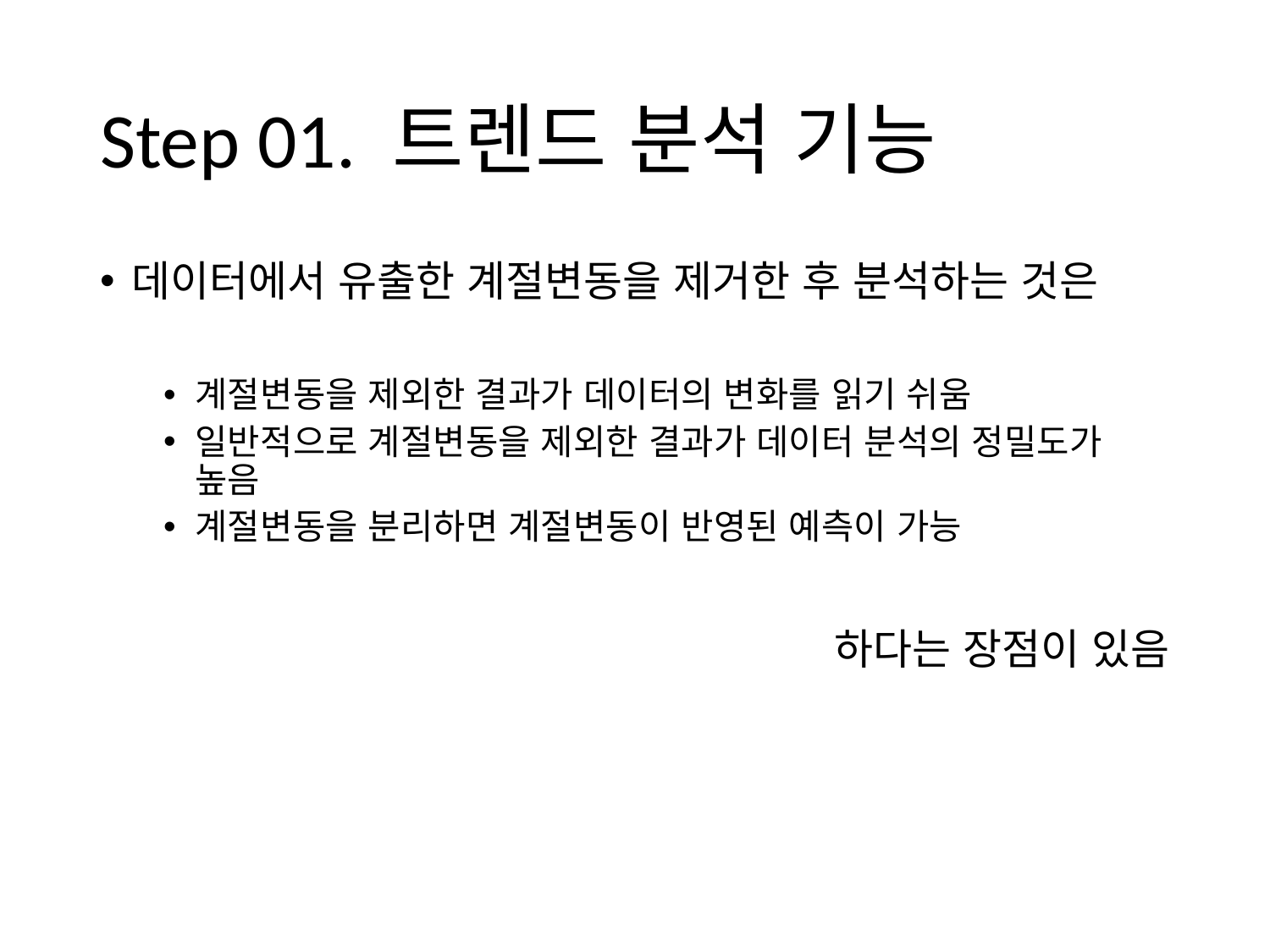

# Step 01. 트렌드 분석 기능
데이터에서 유출한 계절변동을 제거한 후 분석하는 것은

계절변동을 제외한 결과가 데이터의 변화를 읽기 쉬움
일반적으로 계절변동을 제외한 결과가 데이터 분석의 정밀도가 높음
계절변동을 분리하면 계절변동이 반영된 예측이 가능

하다는 장점이 있음